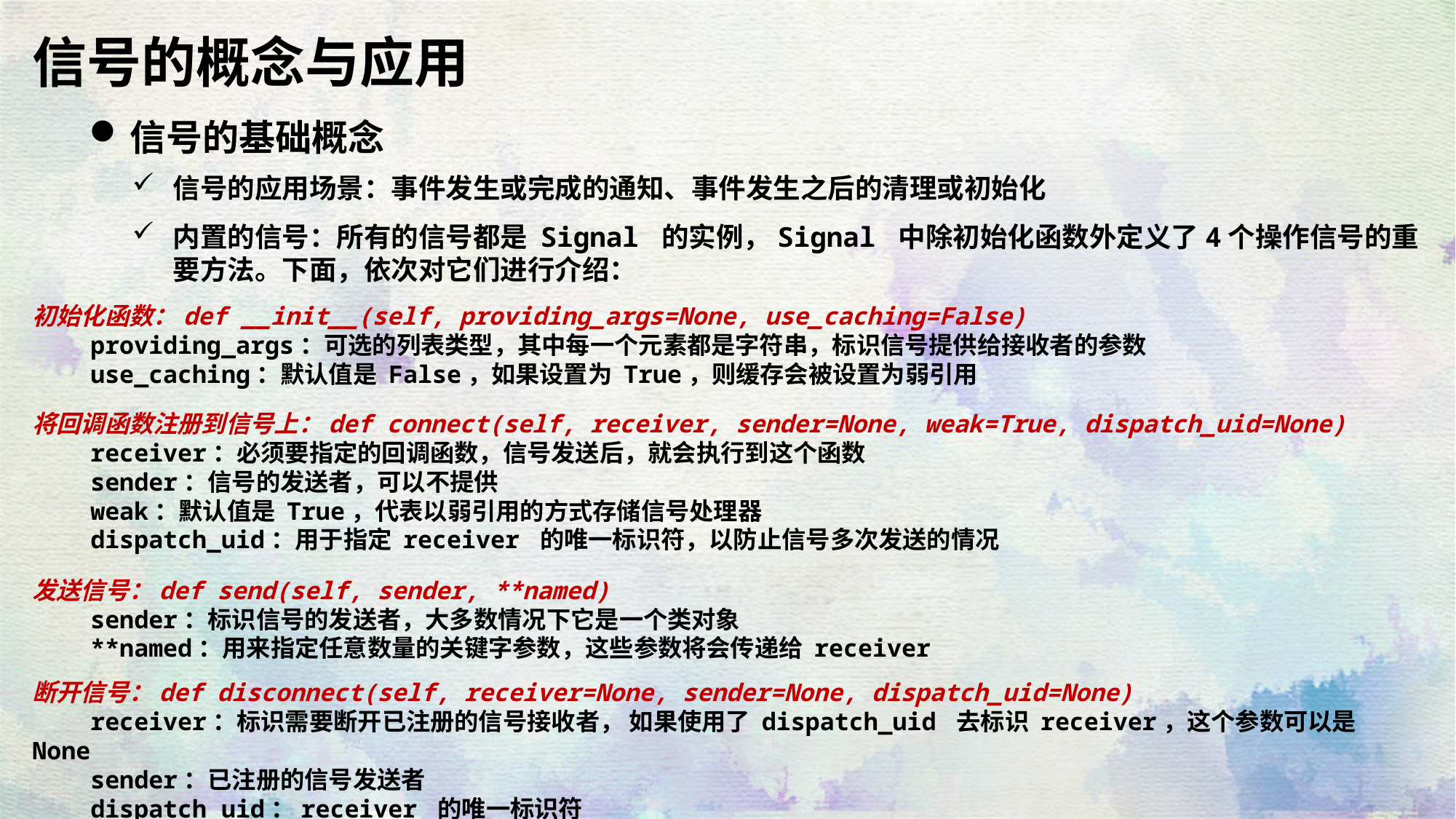

信号的概念与应用
信号的基础概念
信号的应用场景：事件发生或完成的通知、事件发生之后的清理或初始化
内置的信号：所有的信号都是 Signal 的实例，Signal 中除初始化函数外定义了4个操作信号的重要方法。下面，依次对它们进行介绍：
初始化函数：def __init__(self, providing_args=None, use_caching=False)
    providing_args：可选的列表类型，其中每一个元素都是字符串，标识信号提供给接收者的参数
    use_caching：默认值是 False，如果设置为 True，则缓存会被设置为弱引用
将回调函数注册到信号上：def connect(self, receiver, sender=None, weak=True, dispatch_uid=None)
    receiver：必须要指定的回调函数，信号发送后，就会执行到这个函数
    sender：信号的发送者，可以不提供
    weak：默认值是 True，代表以弱引用的方式存储信号处理器
    dispatch_uid：用于指定 receiver 的唯一标识符，以防止信号多次发送的情况
发送信号：def send(self, sender, **named)
    sender：标识信号的发送者，大多数情况下它是一个类对象
    **named：用来指定任意数量的关键字参数，这些参数将会传递给 receiver
断开信号：def disconnect(self, receiver=None, sender=None, dispatch_uid=None)
    receiver：标识需要断开已注册的信号接收者， 如果使用了 dispatch_uid 去标识 receiver，这个参数可以是 None
    sender：已注册的信号发送者
    dispatch_uid：receiver 的唯一标识符